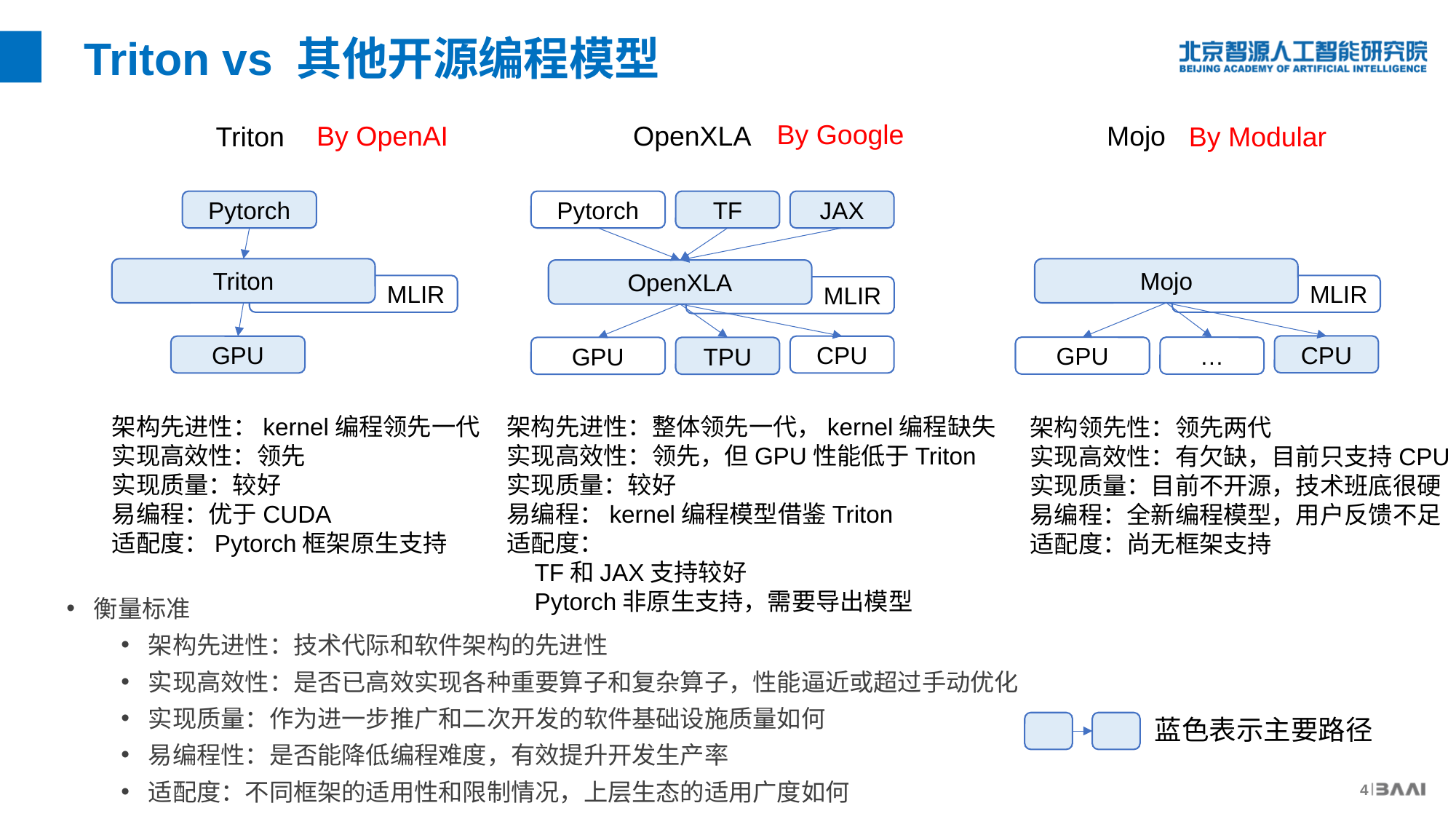

Triton vs 其他开源编程模型
By Google
OpenXLA
Mojo
By OpenAI
Triton
By Modular
Pytorch
Pytorch
TF
JAX
Triton
Mojo
OpenXLA
MLIR
MLIR
MLIR
CPU
GPU
CPU
GPU
…
GPU
TPU
架构先进性：整体领先一代，kernel编程缺失
实现高效性：领先，但GPU性能低于Triton
实现质量：较好
易编程：kernel编程模型借鉴Triton
适配度：
    TF和JAX支持较好
    Pytorch非原生支持，需要导出模型
架构先进性：kernel编程领先一代
实现高效性：领先
实现质量：较好
易编程：优于CUDA
适配度：Pytorch框架原生支持
架构领先性：领先两代
实现高效性：有欠缺，目前只支持CPU
实现质量：目前不开源，技术班底很硬
易编程：全新编程模型，用户反馈不足
适配度：尚无框架支持
衡量标准
架构先进性：技术代际和软件架构的先进性
实现高效性：是否已高效实现各种重要算子和复杂算子，性能逼近或超过手动优化
实现质量：作为进一步推广和二次开发的软件基础设施质量如何
易编程性：是否能降低编程难度，有效提升开发生产率
适配度：不同框架的适用性和限制情况，上层生态的适用广度如何
蓝色表示主要路径

4